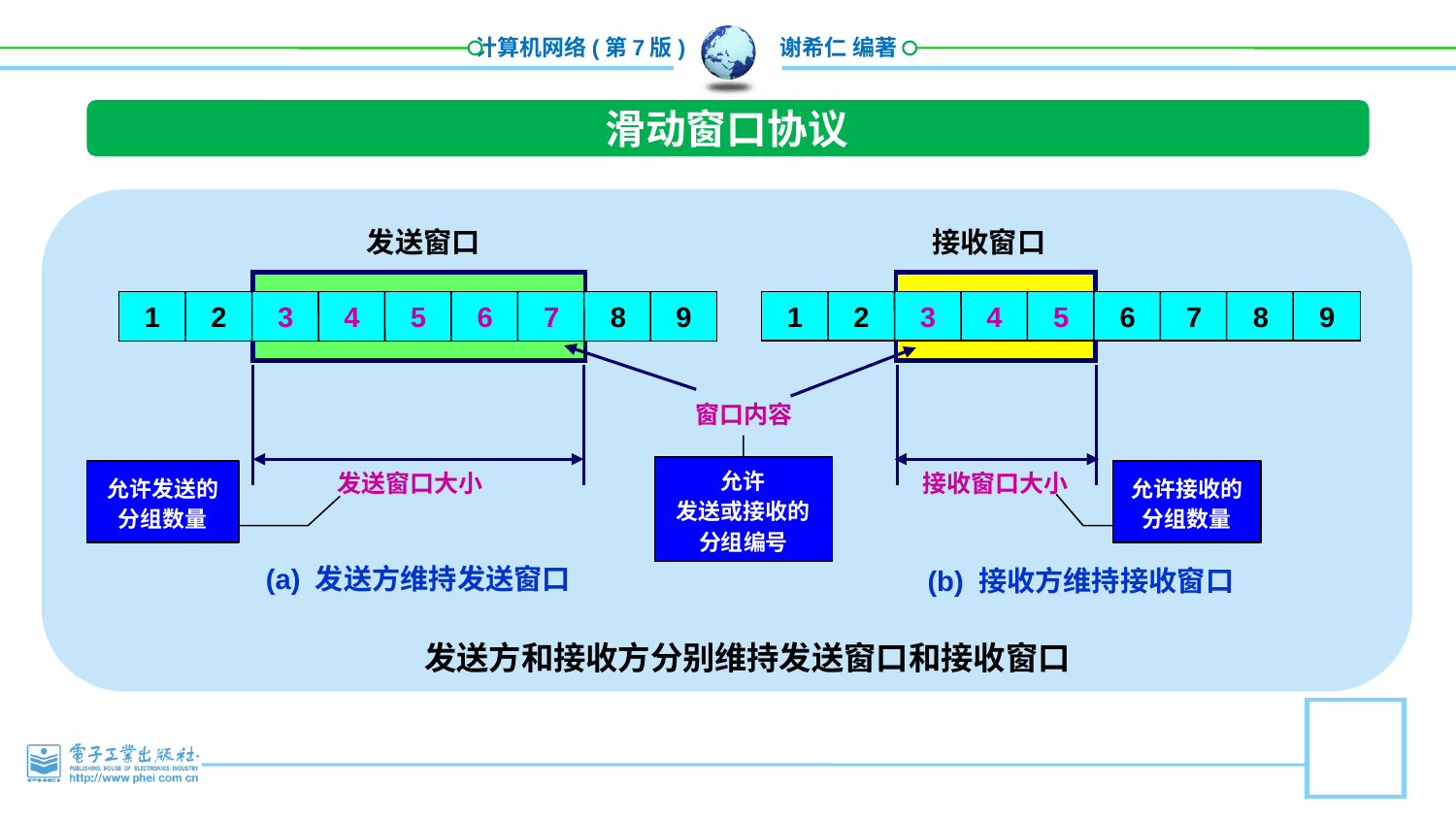

滑动窗口协议

发送窗口
接收窗口

9
1

2

3

4

5

6

7

8

9

1
2

3

4

5

6

7

8

窗口内容
允许
发送或接收的分组编号
允许发送的分组数量
发送窗口大小
接收窗口大小
允许接收的分组数量
(a) 发送方维持发送窗口
(b) 接收方维持接收窗口
发送方和接收方分别维持发送窗口和接收窗口